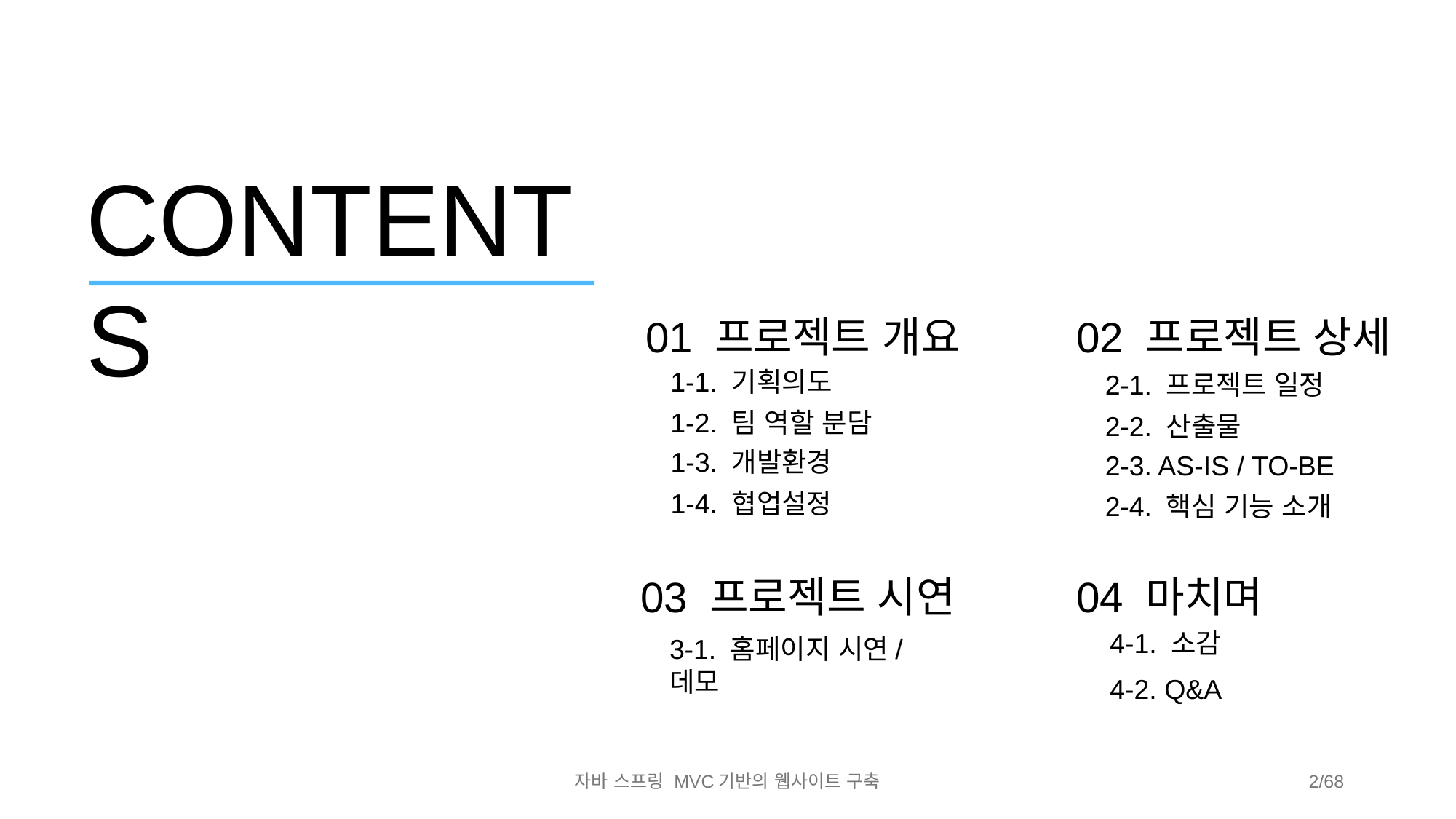

프로젝트 개요
02 프로젝트 상세
2-1. 프로젝트 일정
2-2. 산출물
2-3. AS-IS / TO-BE
2-4. 핵심 기능 소개
01 프로젝트 개요
1-1. 기획의도
1-2. 팀 역할 분담
1-3. 개발환경
1-4. 협업설정
03 프로젝트 시연
3-1. 홈페이지 시연/데모
04 마치며
4-1. 소감
4-2. Q&A
자바 스프링 MVC기반의 웹사이트 구축
2